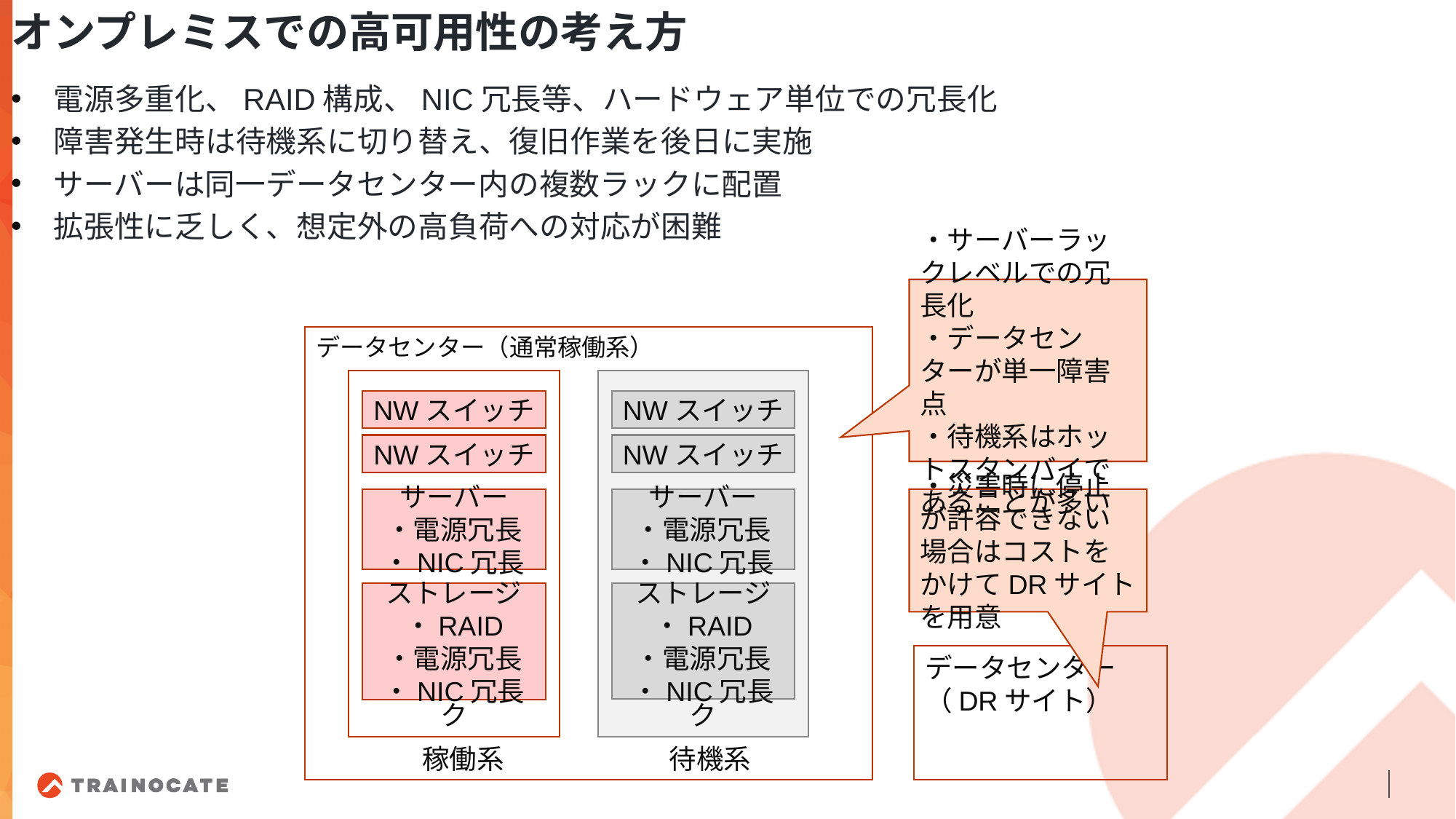

オンプレミスでの高可用性の考え方
電源多重化、RAID構成、NIC冗長等、ハードウェア単位での冗長化
障害発生時は待機系に切り替え、復旧作業を後日に実施
サーバーは同一データセンター内の複数ラックに配置
拡張性に乏しく、想定外の高負荷への対応が困難
・サーバーラックレベルでの冗長化
・データセンターが単一障害点
・待機系はホットスタンバイであることが多い
データセンター（通常稼働系）
サーバーラック
サーバーラック
NWスイッチ
NWスイッチ
NWスイッチ
NWスイッチ
・災害時に停止が許容できない場合はコストをかけてDRサイトを用意
サーバー
・電源冗長
・NIC冗長
サーバー
・電源冗長
・NIC冗長
ストレージ
・RAID
・電源冗長
・NIC冗長
ストレージ
・RAID
・電源冗長
・NIC冗長
データセンター
（DRサイト）
稼働系
待機系